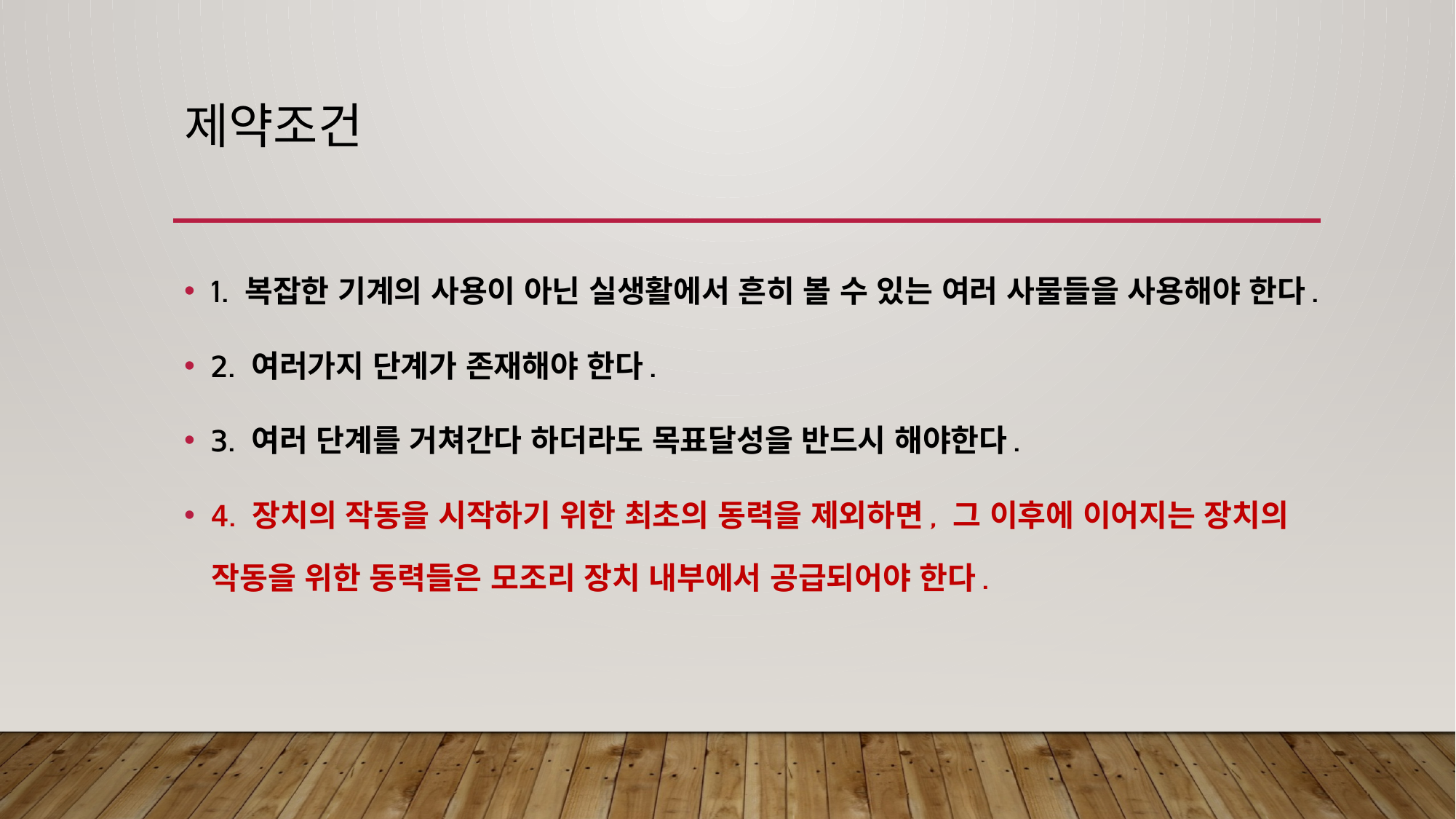

# 제약조건
1. 복잡한 기계의 사용이 아닌 실생활에서 흔히 볼 수 있는 여러 사물들을 사용해야 한다.
2. 여러가지 단계가 존재해야 한다.
3. 여러 단계를 거쳐간다 하더라도 목표달성을 반드시 해야한다.
4. 장치의 작동을 시작하기 위한 최초의 동력을 제외하면, 그 이후에 이어지는 장치의 작동을 위한 동력들은 모조리 장치 내부에서 공급되어야 한다.